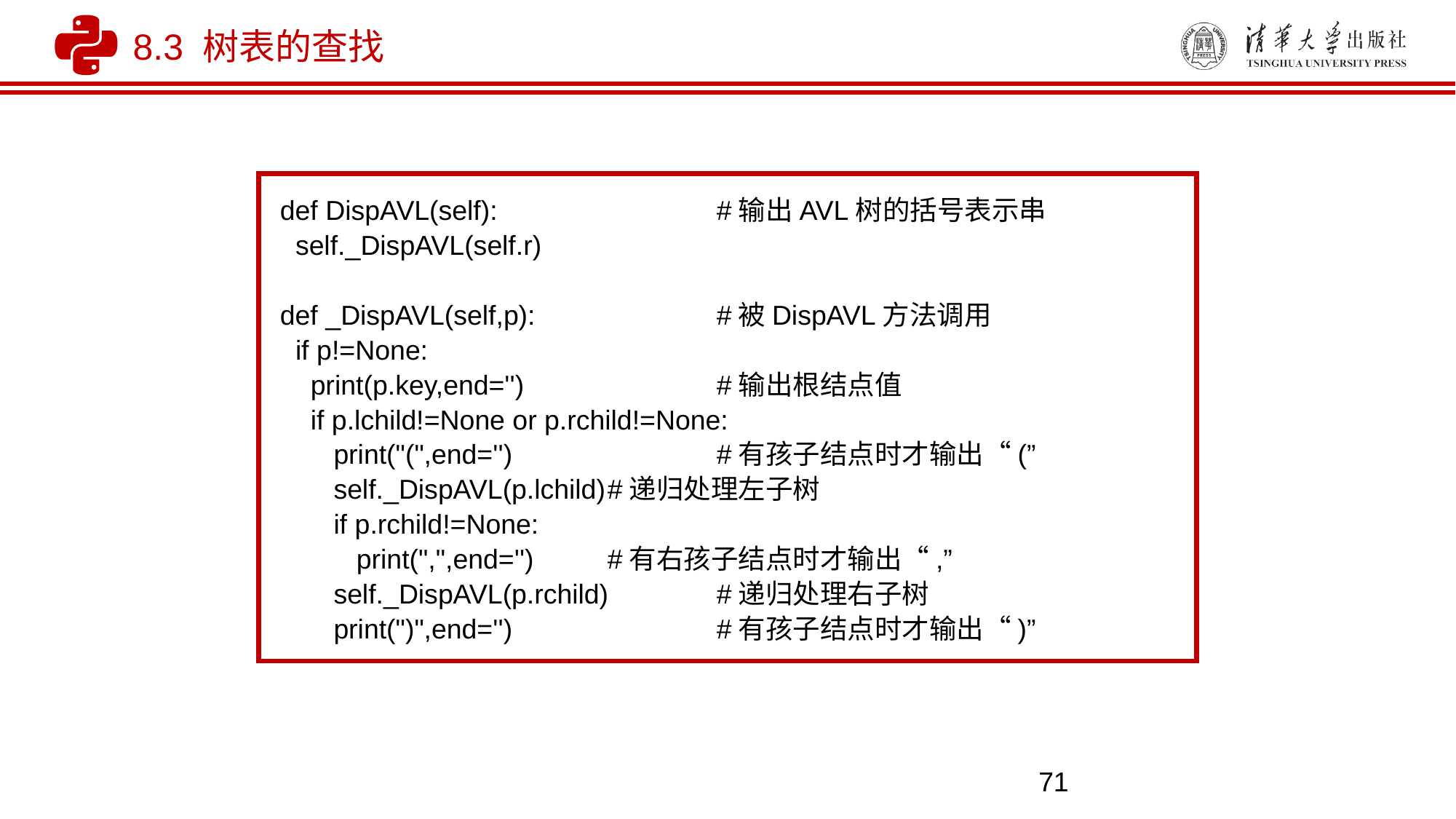

8.3 树表的查找
def DispAVL(self):			#输出AVL树的括号表示串
  self._DispAVL(self.r)

def _DispAVL(self,p):           	#被DispAVL方法调用
  if p!=None:
    print(p.key,end='')     		#输出根结点值
    if p.lchild!=None or p.rchild!=None:
       print("(",end='')   		#有孩子结点时才输出“(”
       self._DispAVL(p.lchild)	#递归处理左子树
       if p.rchild!=None:
          print(",",end='')   	#有右孩子结点时才输出“,”
       self._DispAVL(p.rchild)	#递归处理右子树
       print(")",end='')   		#有孩子结点时才输出“)”
71